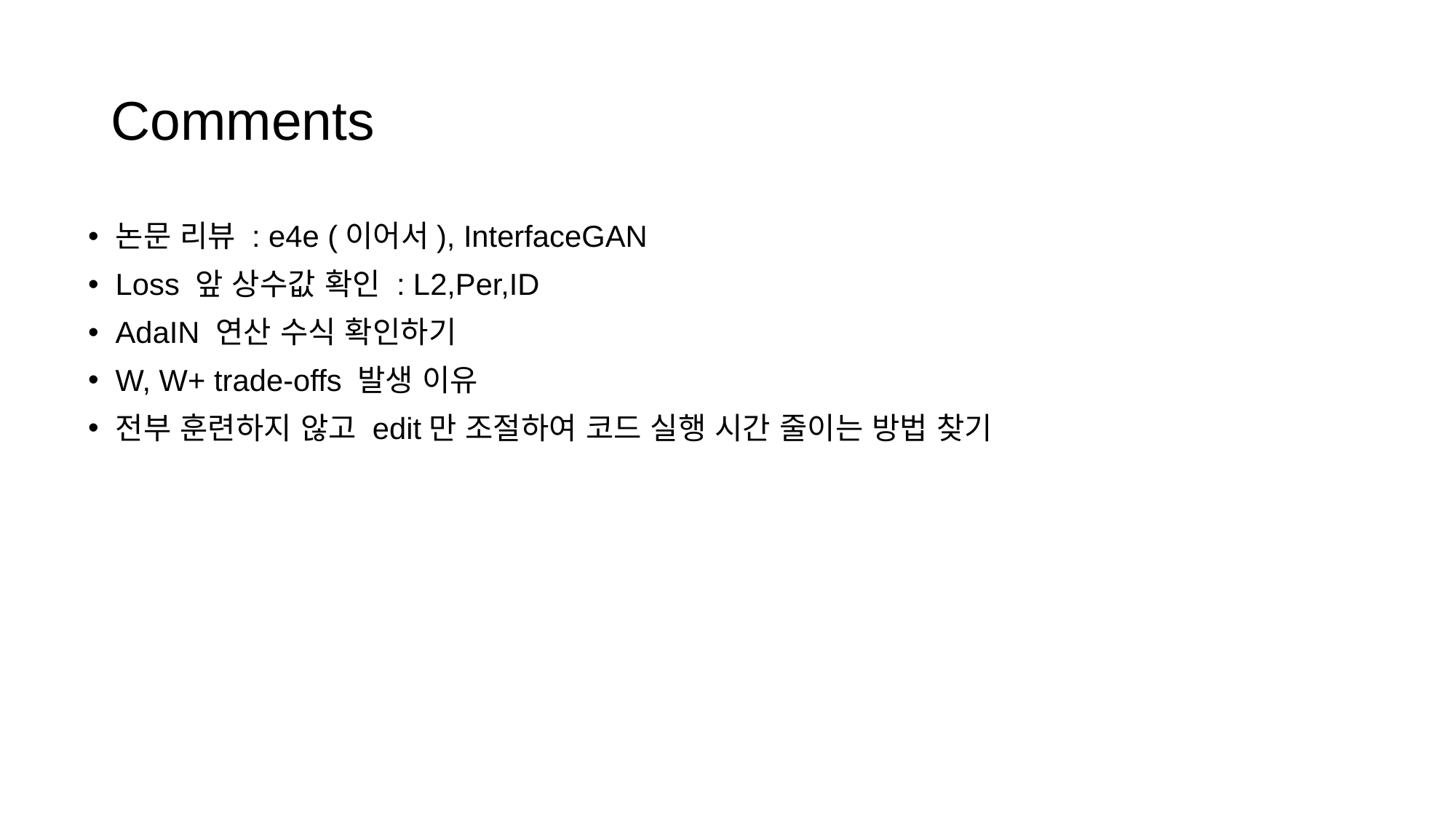

# Comments
논문 리뷰 : e4e (이어서), InterfaceGAN
Loss 앞 상수값 확인 : L2,Per,ID
AdaIN 연산 수식 확인하기
W, W+ trade-offs 발생 이유
전부 훈련하지 않고 edit만 조절하여 코드 실행 시간 줄이는 방법 찾기